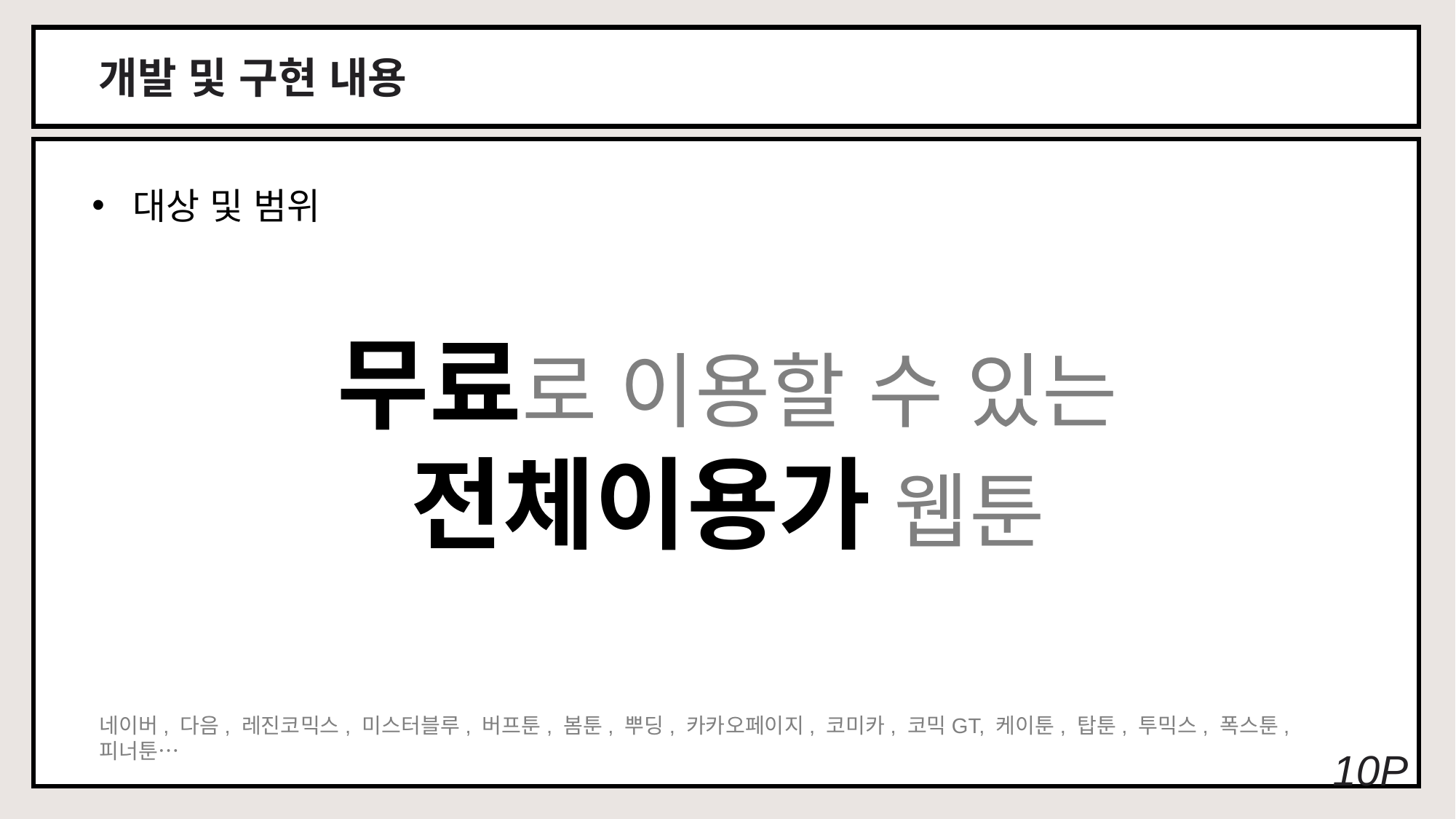

개발 및 구현 내용

대상 및 범위
무료로 이용할 수 있는
전체이용가 웹툰
네이버, 다음, 레진코믹스, 미스터블루, 버프툰, 봄툰, 뿌딩, 카카오페이지, 코미카, 코믹GT, 케이툰, 탑툰, 투믹스, 폭스툰, 피너툰…
10P